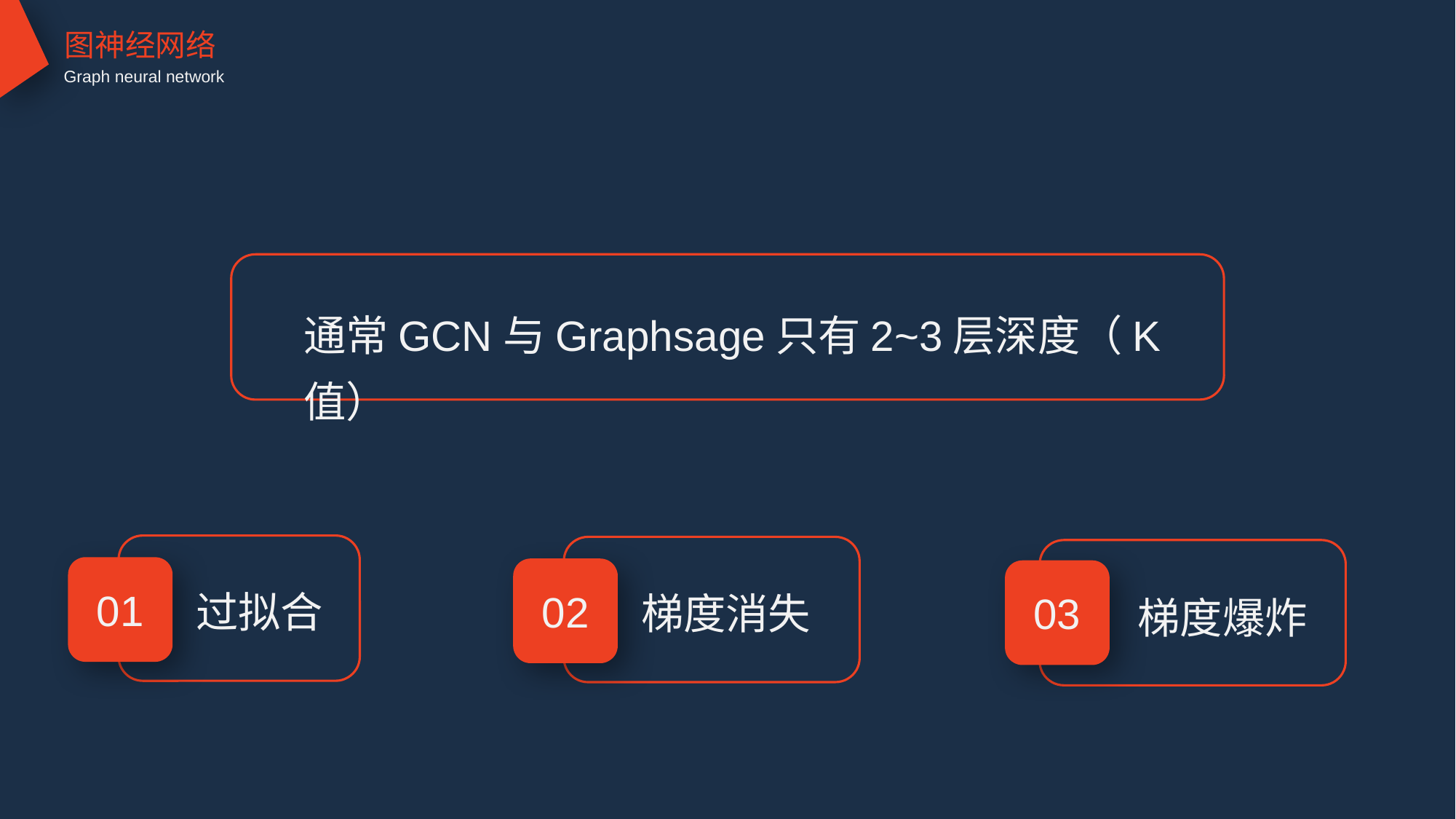

图神经网络
Graph neural network

通常GCN与Graphsage只有2~3层深度（K值）

01
过拟合

02
梯度消失

03
梯度爆炸